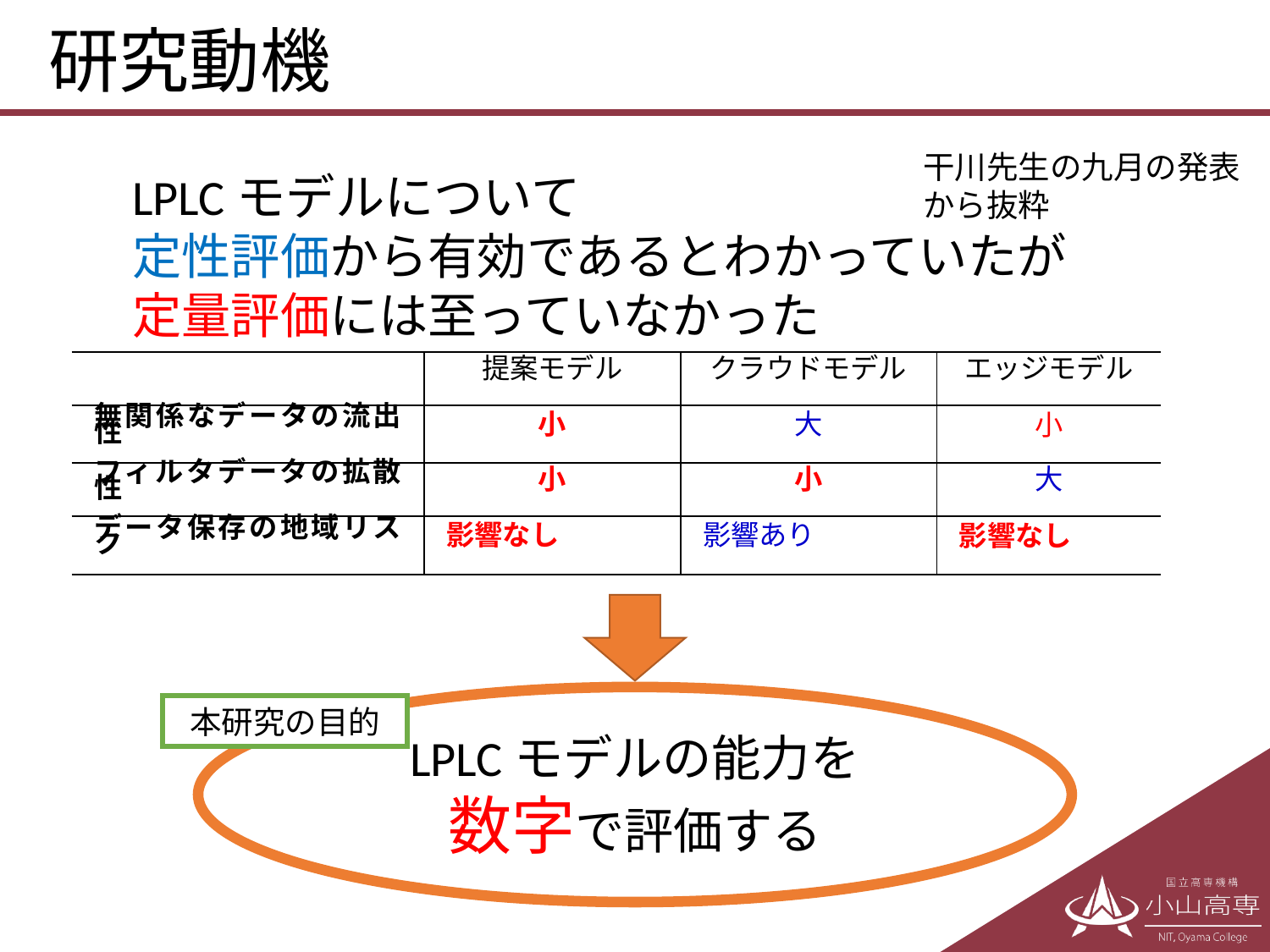

# 研究動機
干川先生の九月の発表から抜粋
LPLCモデルについて
定性評価から有効であるとわかっていたが
定量評価には至っていなかった
|  | 提案モデル | クラウドモデル | エッジモデル |
| --- | --- | --- | --- |
| 無関係なデータの流出性 | 小 | 大 | 小 |
| フィルタデータの拡散性 | 小 | 小 | 大 |
| データ保存の地域リスク | 影響なし | 影響あり | 影響なし |

LPLCモデルの能力を
数字で評価する
本研究の目的